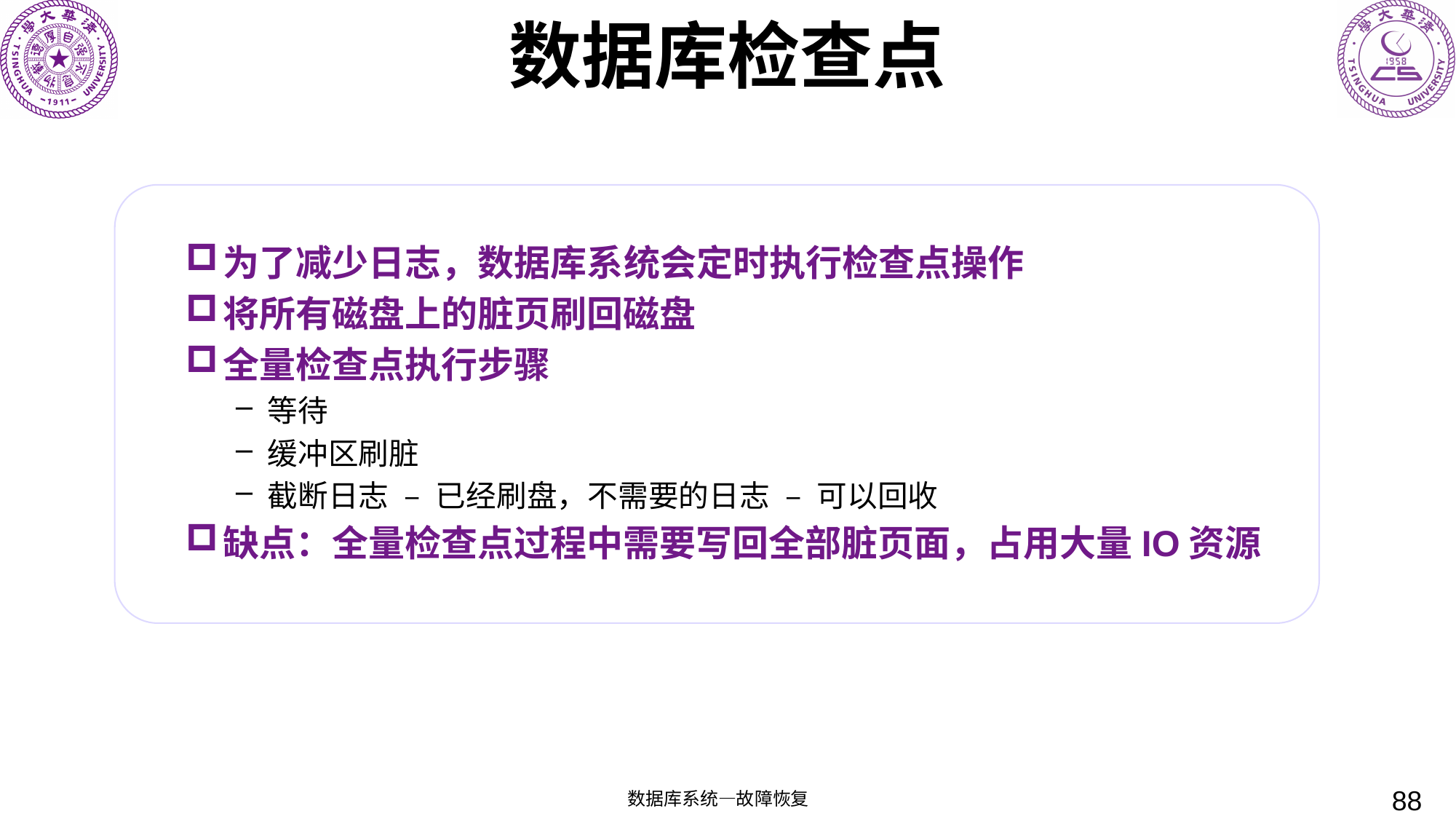

# 数据库检查点

为了减少日志，数据库系统会定时执行检查点操作
将所有磁盘上的脏页刷回磁盘
全量检查点执行步骤
等待
缓冲区刷脏
截断日志 – 已经刷盘，不需要的日志 – 可以回收
缺点：全量检查点过程中需要写回全部脏页面，占用大量IO资源

88
数据库系统—故障恢复